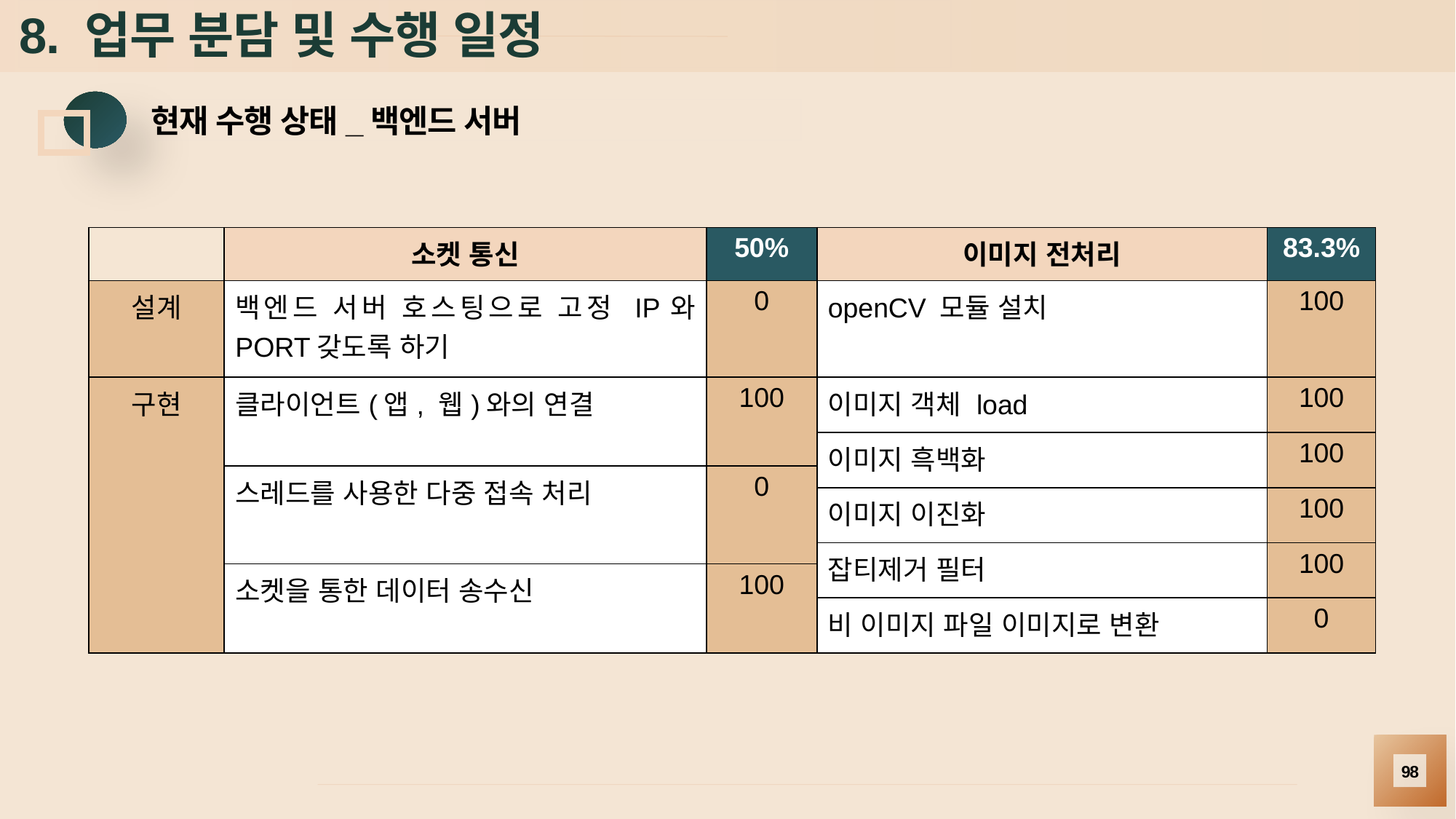

# 8. 업무 분담 및 수행 일정

현재 수행 상태_백엔드 서버

|  | 소켓 통신 | 50% | 이미지 전처리 | 83.3% |
| --- | --- | --- | --- | --- |
| 설계 | 백엔드 서버 호스팅으로 고정 IP와 PORT갖도록 하기 | 0 | openCV 모듈 설치 | 100 |
| 구현 | 클라이언트(앱, 웹)와의 연결 | 100 | 이미지 객체 load | 100 |
|  |  |  | 이미지 흑백화 | 100 |
|  | 스레드를 사용한 다중 접속 처리 | 0 |  |  |
|  |  |  | 이미지 이진화 | 100 |
|  |  |  | 잡티제거 필터 | 100 |
|  | 소켓을 통한 데이터 송수신 | 100 |  |  |
|  |  |  | 비 이미지 파일 이미지로 변환 | 0 |
98